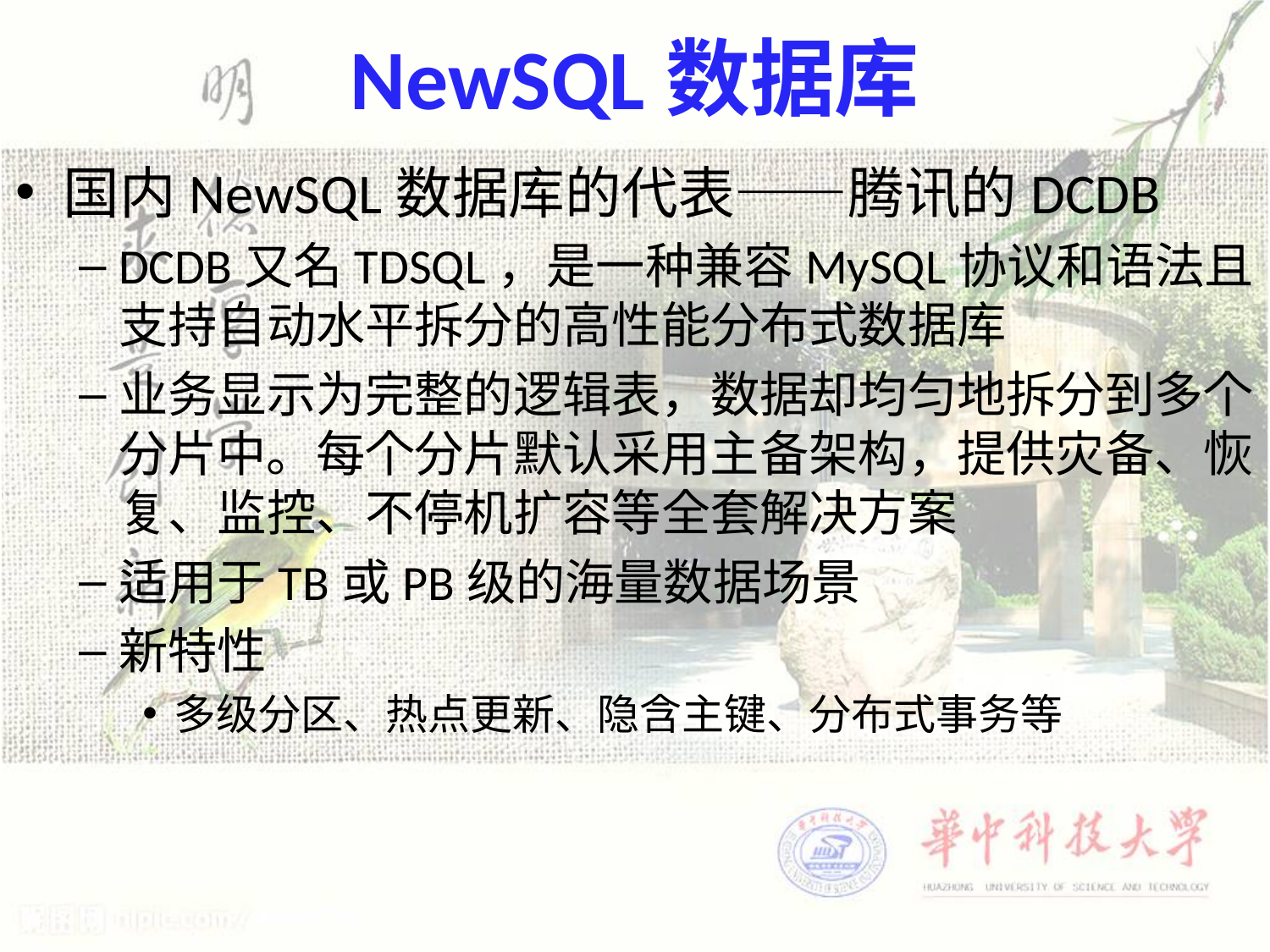

# NewSQL数据库

国内NewSQL数据库的代表——腾讯的DCDB
DCDB又名TDSQL，是一种兼容MySQL协议和语法且支持自动水平拆分的高性能分布式数据库
业务显示为完整的逻辑表，数据却均匀地拆分到多个分片中。每个分片默认采用主备架构，提供灾备、恢复、监控、不停机扩容等全套解决方案
适用于TB或PB级的海量数据场景
新特性
多级分区、热点更新、隐含主键、分布式事务等